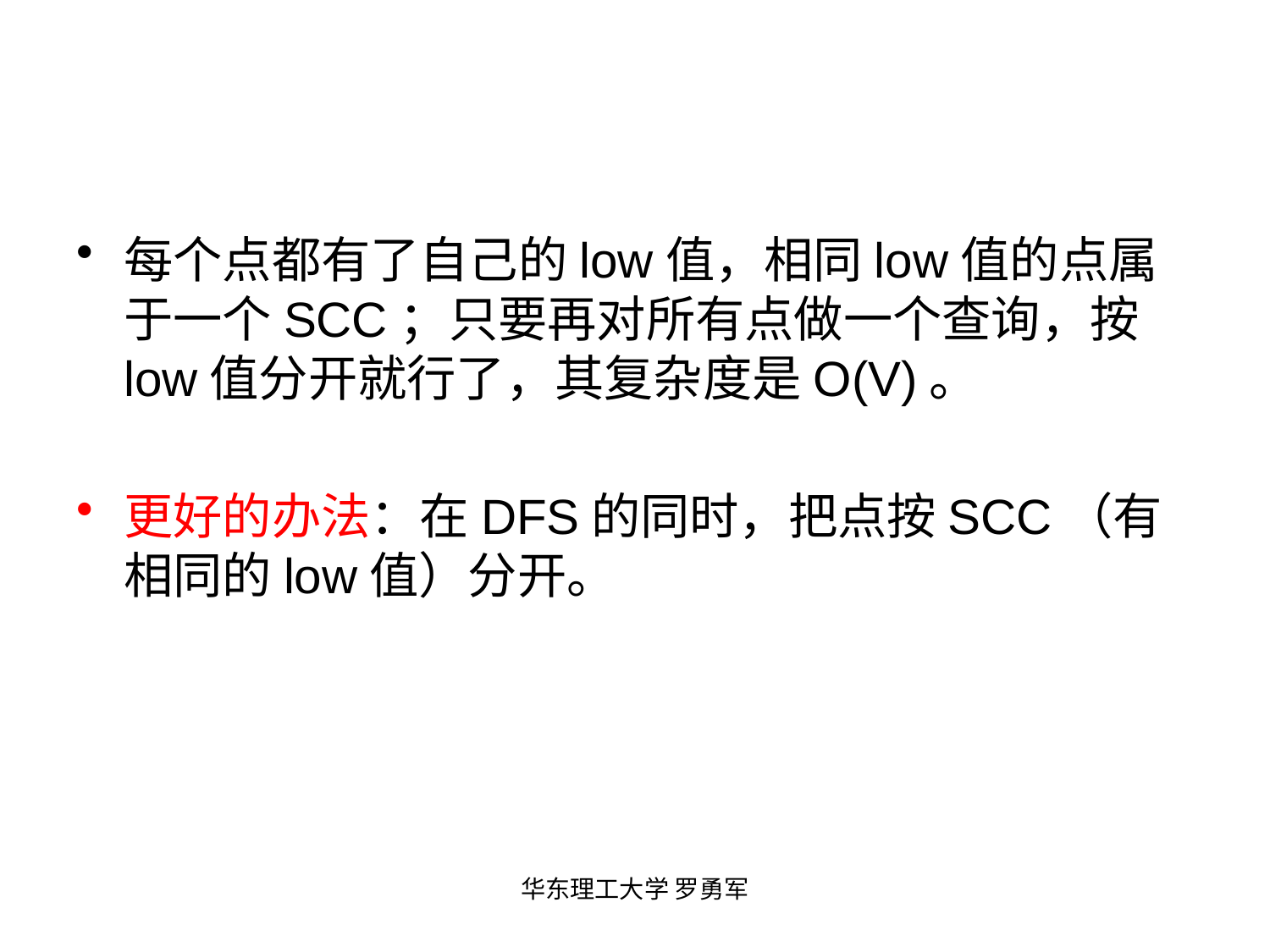

每个点都有了自己的low值，相同low值的点属于一个SCC；只要再对所有点做一个查询，按low值分开就行了，其复杂度是O(V)。

更好的办法：在DFS的同时，把点按SCC（有相同的low值）分开。

华东理工大学 罗勇军